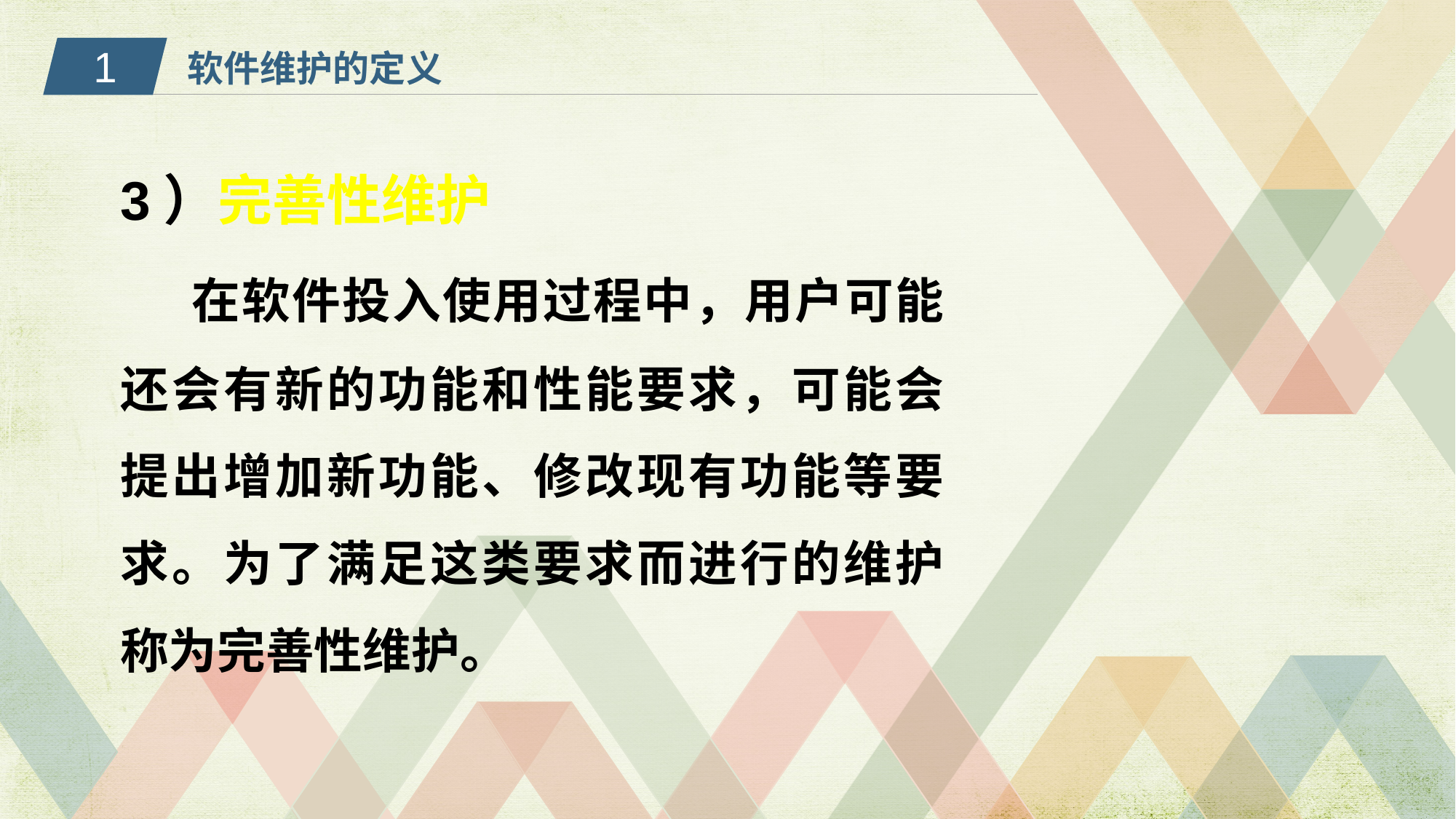

1

软件维护的定义

3）完善性维护
    在软件投入使用过程中，用户可能还会有新的功能和性能要求，可能会提出增加新功能、修改现有功能等要求。为了满足这类要求而进行的维护称为完善性维护。